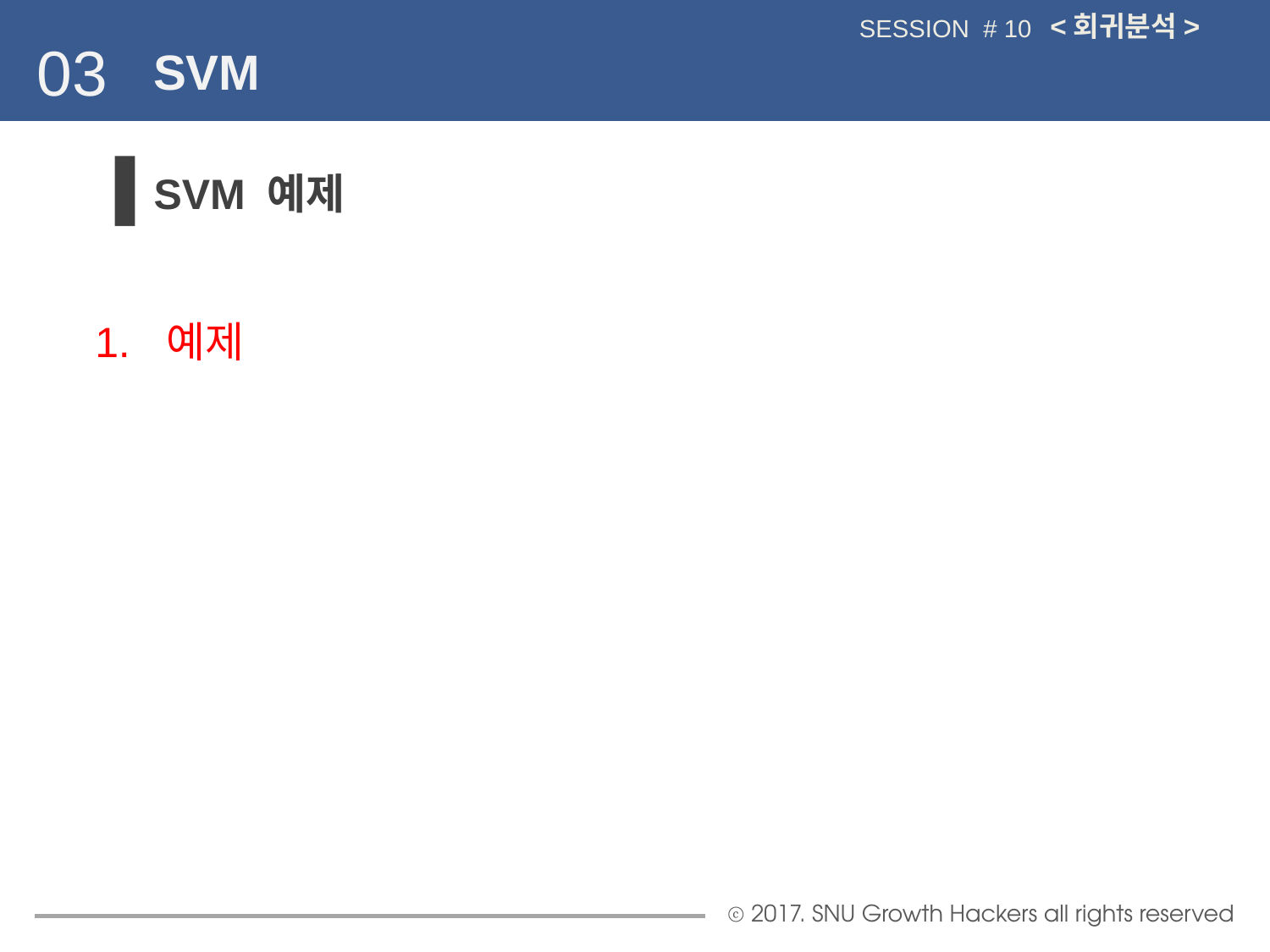

<회귀분석>
SESSION  # 10
03
SVM

SVM 예제
예제
ⓒ 2017. SNU Growth Hackers all rights reserved